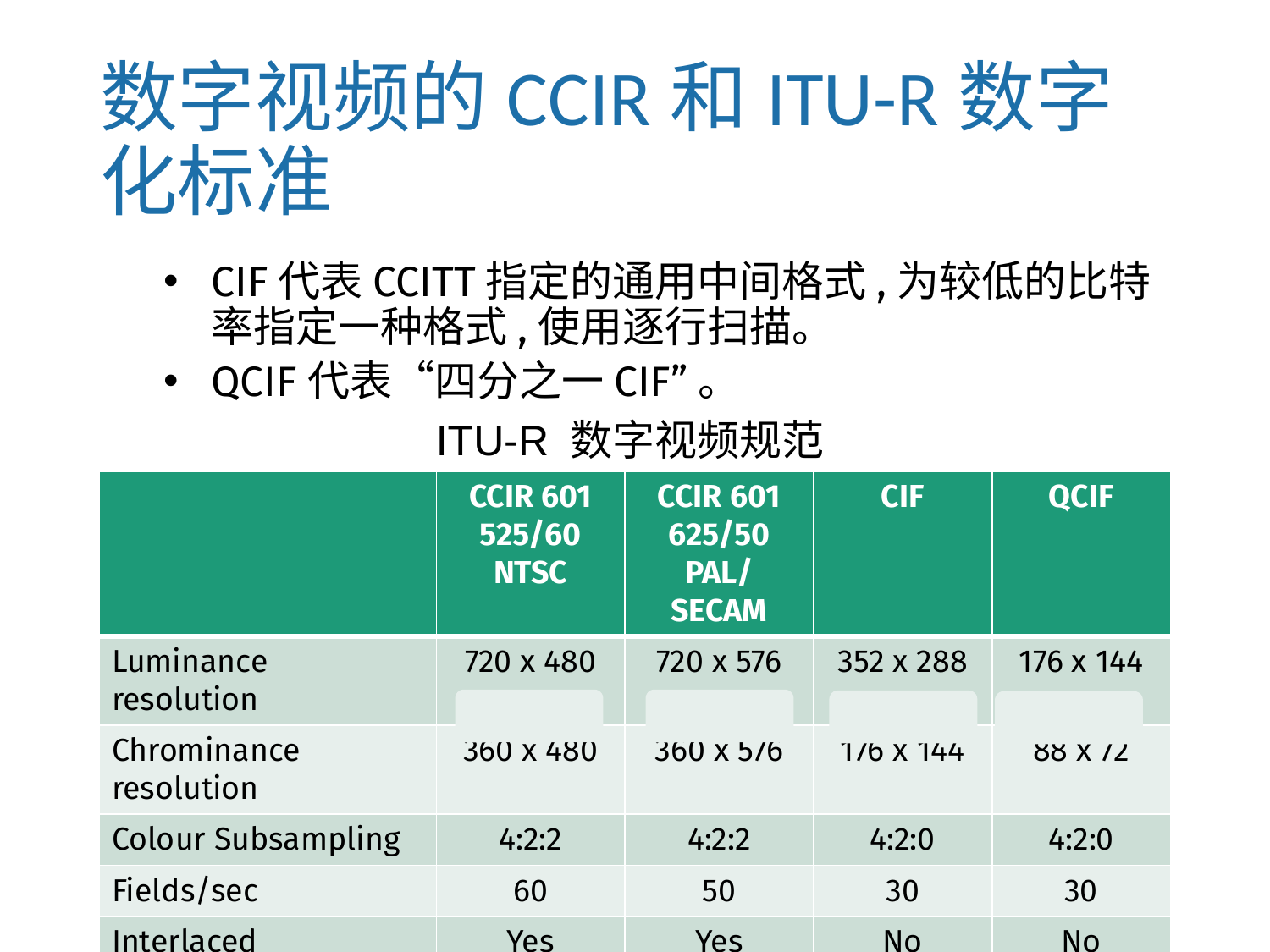

# 数字视频的CCIR和ITU-R数字化标准
CIF代表CCITT指定的通用中间格式,为较低的比特率指定一种格式,使用逐行扫描。
QCIF代表“四分之一CIF”。
ITU-R 数字视频规范
|  | CCIR 601 525/60 NTSC | CCIR 601 625/50 PAL/SECAM | CIF | QCIF |
| --- | --- | --- | --- | --- |
| Luminance resolution | 720 x 480 | 720 x 576 | 352 x 288 | 176 x 144 |
| Chrominance resolution | 360 x 480 | 360 x 576 | 176 x 144 | 88 x 72 |
| Colour Subsampling | 4:2:2 | 4:2:2 | 4:2:0 | 4:2:0 |
| Fields/sec | 60 | 50 | 30 | 30 |
| Interlaced | Yes | Yes | No | No |

43